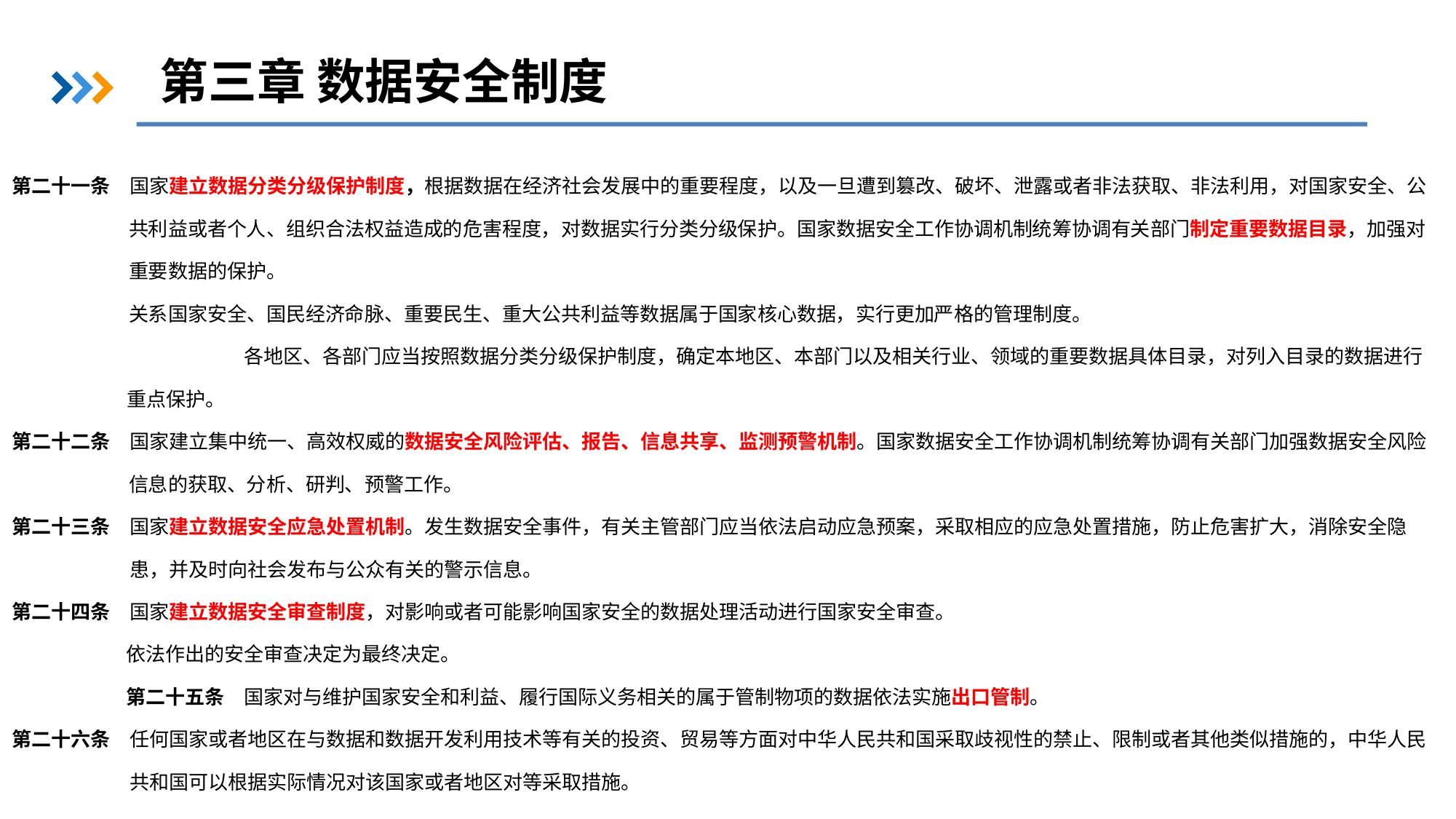

第三章 数据安全制度
第二十一条　国家建立数据分类分级保护制度，根据数据在经济社会发展中的重要程度，以及一旦遭到篡改、破坏、泄露或者非法获取、非法利用，对国家安全、公共利益或者个人、组织合法权益造成的危害程度，对数据实行分类分级保护。国家数据安全工作协调机制统筹协调有关部门制定重要数据目录，加强对重要数据的保护。
关系国家安全、国民经济命脉、重要民生、重大公共利益等数据属于国家核心数据，实行更加严格的管理制度。
各地区、各部门应当按照数据分类分级保护制度，确定本地区、本部门以及相关行业、领域的重要数据具体目录，对列入目录的数据进行重点保护。
第二十二条　国家建立集中统一、高效权威的数据安全风险评估、报告、信息共享、监测预警机制。国家数据安全工作协调机制统筹协调有关部门加强数据安全风险信息的获取、分析、研判、预警工作。
第二十三条　国家建立数据安全应急处置机制。发生数据安全事件，有关主管部门应当依法启动应急预案，采取相应的应急处置措施，防止危害扩大，消除安全隐患，并及时向社会发布与公众有关的警示信息。
第二十四条　国家建立数据安全审查制度，对影响或者可能影响国家安全的数据处理活动进行国家安全审查。
依法作出的安全审查决定为最终决定。
第二十五条　国家对与维护国家安全和利益、履行国际义务相关的属于管制物项的数据依法实施出口管制。
第二十六条　任何国家或者地区在与数据和数据开发利用技术等有关的投资、贸易等方面对中华人民共和国采取歧视性的禁止、限制或者其他类似措施的，中华人民 共和国可以根据实际情况对该国家或者地区对等采取措施。